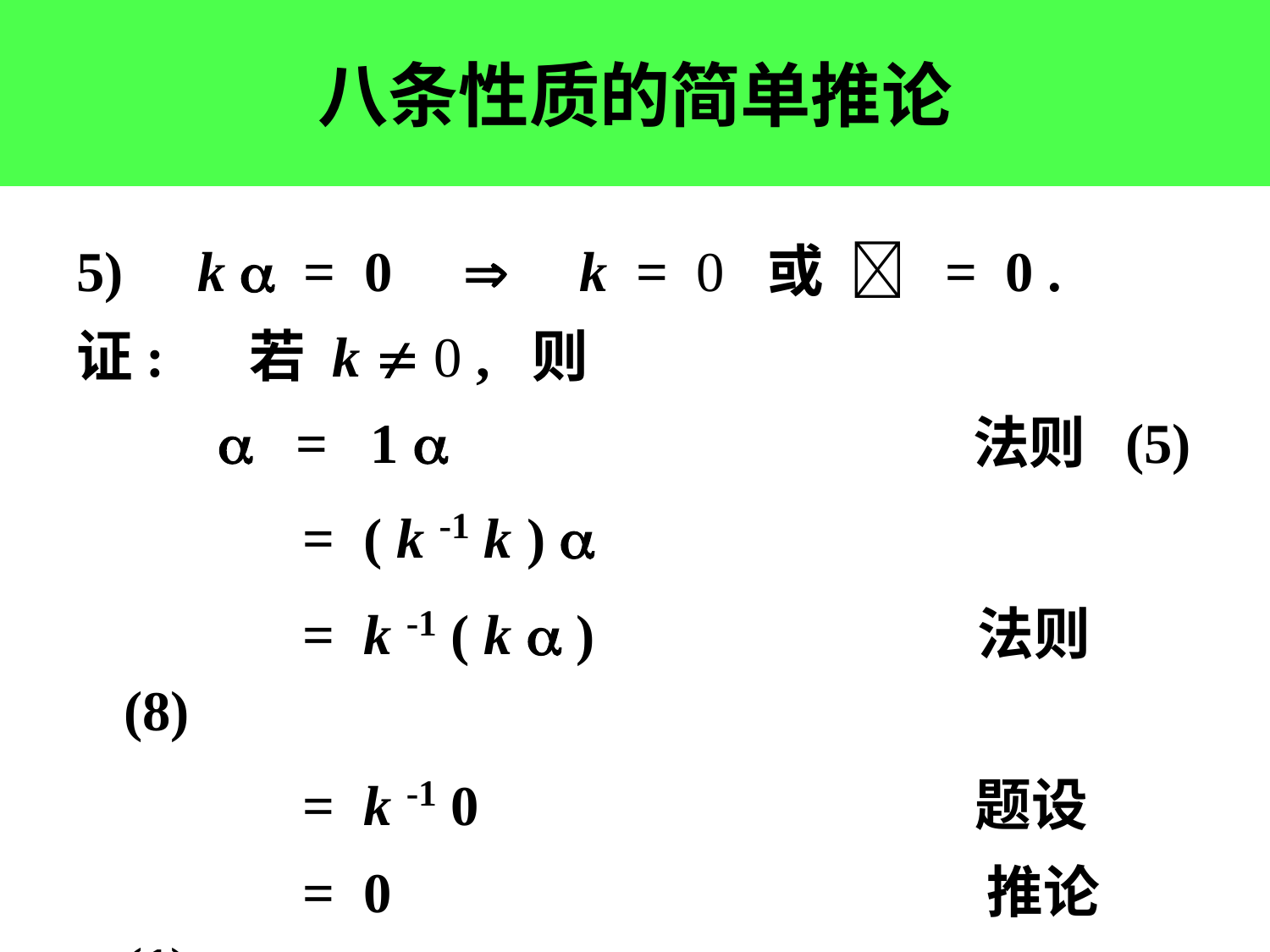

# 八条性质的简单推论
5)     k α  =  0     ⇒     k  =  0  或  α  =  0 .
证:     若 k ≠ 0 ,  则
          α   =   1 α                                    法则  (5)
                =  ( k -1 k ) α
                =  k -1 ( k α )                          法则  (8)
                =  k -1 0                                  题设
                =  0                                         推论  (1)